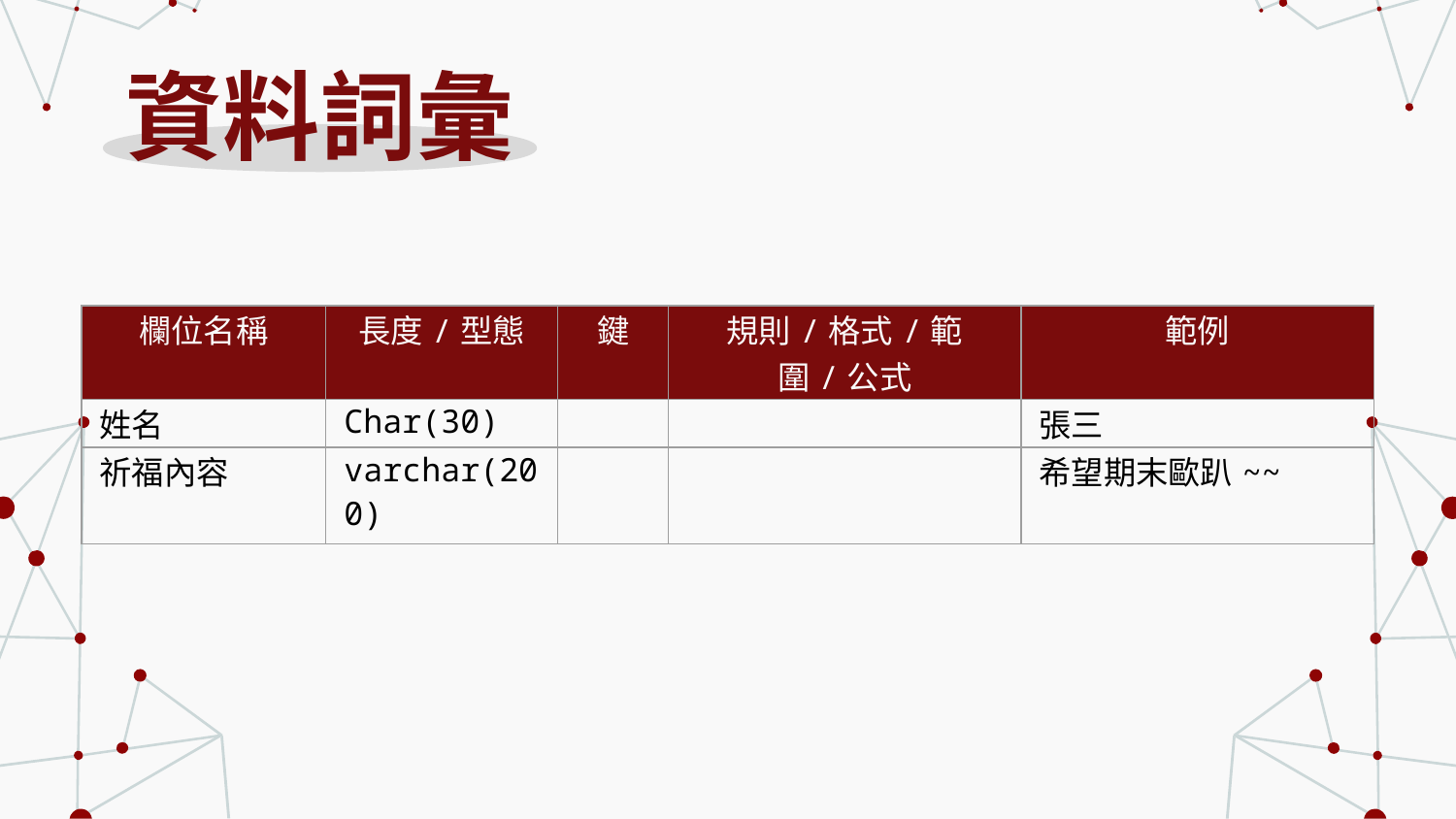

# 資料詞彙

| 欄位名稱 | 長度/型態 | 鍵 | 規則/格式/範圍/公式 | 範例 |
| --- | --- | --- | --- | --- |
| 姓名 | Char(30) |  |  | 張三 |
| 祈福內容 | varchar(200) |  |  | 希望期末歐趴~~ |